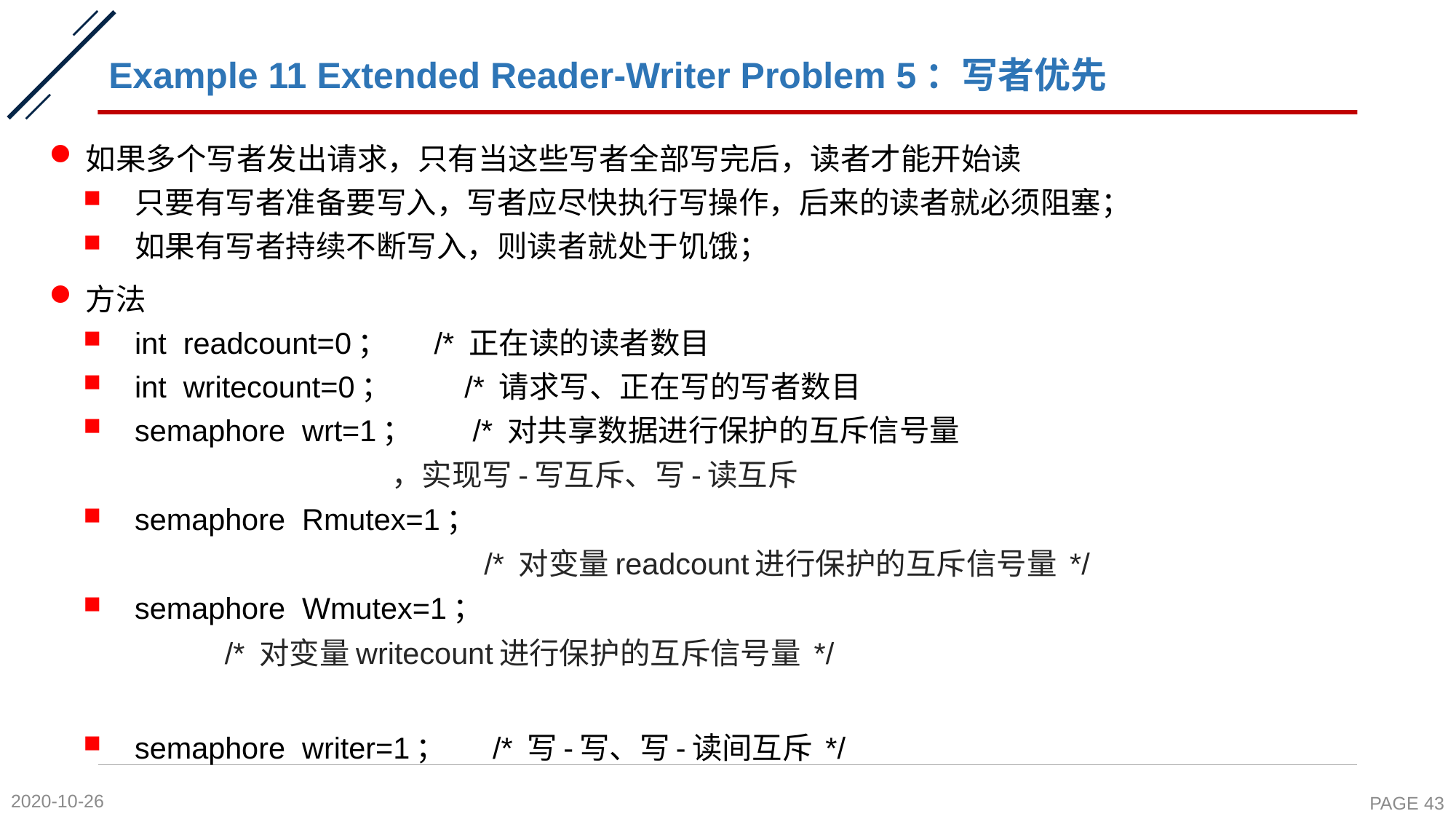

# Example 11 Extended Reader-Writer Problem 5：写者优先
如果多个写者发出请求，只有当这些写者全部写完后，读者才能开始读
只要有写者准备要写入，写者应尽快执行写操作，后来的读者就必须阻塞；
如果有写者持续不断写入，则读者就处于饥饿；
方法
int  readcount=0；      /* 正在读的读者数目
int  writecount=0；          /* 请求写、正在写的写者数目
semaphore  wrt=1；        /* 对共享数据进行保护的互斥信号量
                                                  ，实现写-写互斥、写-读互斥
semaphore  Rmutex=1；
                                                    /* 对变量readcount进行保护的互斥信号量 */
semaphore  Wmutex=1；
                     /* 对变量writecount进行保护的互斥信号量 */

semaphore  writer=1；      /* 写-写、写-读间互斥 */

2020-10-26
PAGE 43